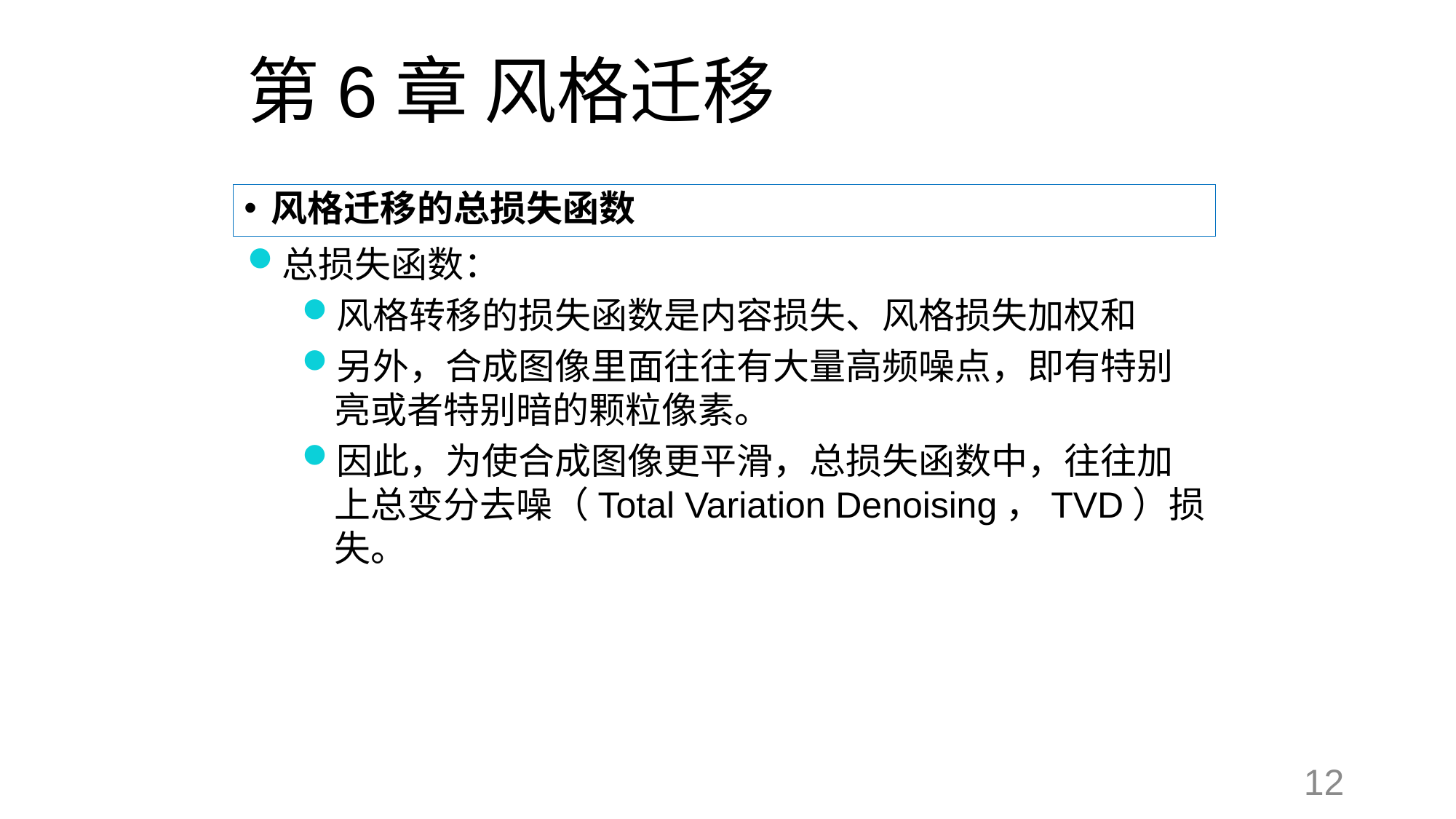

# 第6章 风格迁移
风格迁移的总损失函数
总损失函数：
风格转移的损失函数是内容损失、风格损失加权和
另外，合成图像里面往往有大量高频噪点，即有特别亮或者特别暗的颗粒像素。
因此，为使合成图像更平滑，总损失函数中，往往加上总变分去噪（Total Variation Denoising，TVD）损失。
12